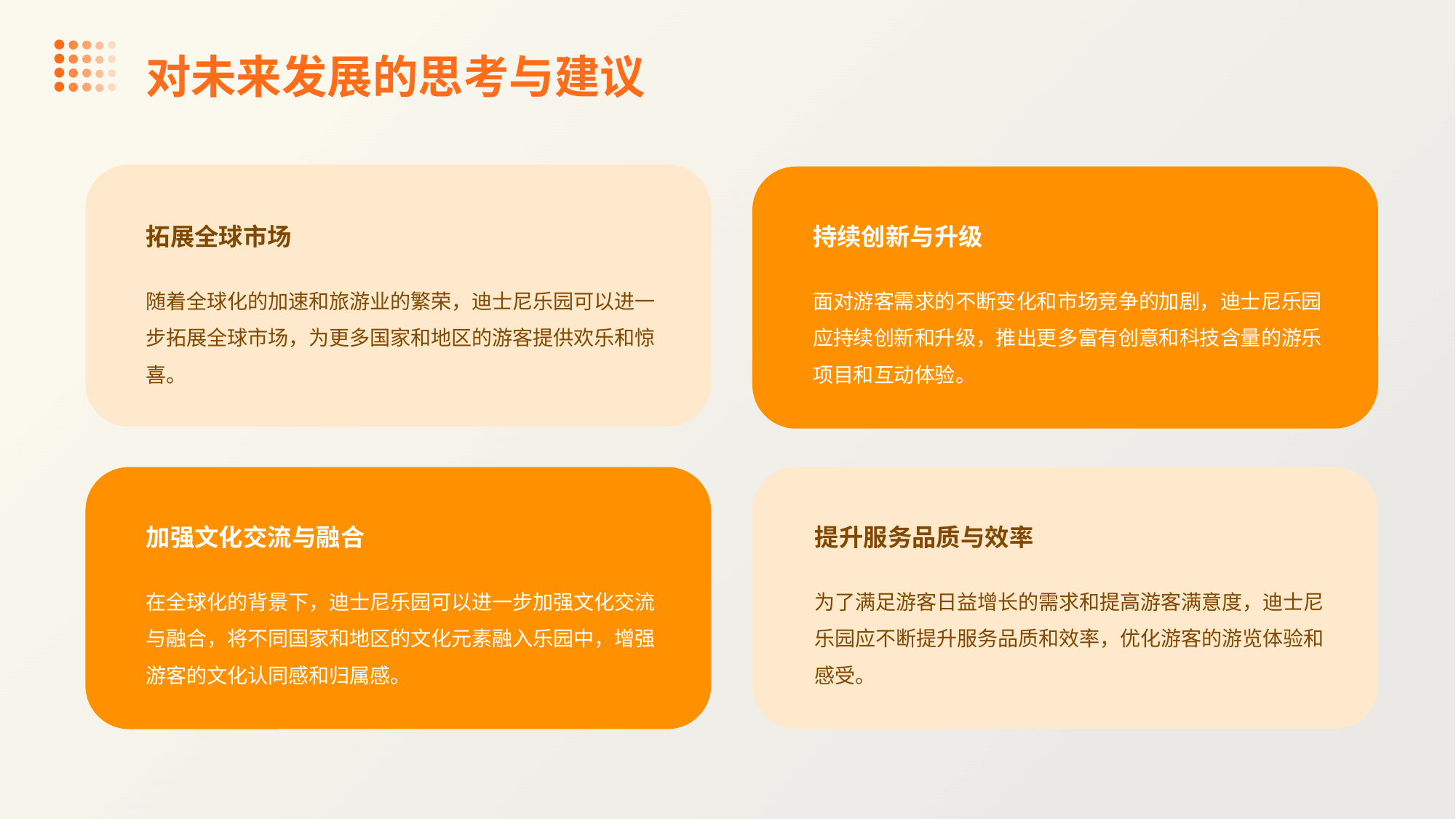

对未来发展的思考与建议

拓展全球市场
持续创新与升级
随着全球化的加速和旅游业的繁荣，迪士尼乐园可以进一步拓展全球市场，为更多国家和地区的游客提供欢乐和惊喜。
面对游客需求的不断变化和市场竞争的加剧，迪士尼乐园应持续创新和升级，推出更多富有创意和科技含量的游乐项目和互动体验。

加强文化交流与融合
提升服务品质与效率
在全球化的背景下，迪士尼乐园可以进一步加强文化交流与融合，将不同国家和地区的文化元素融入乐园中，增强游客的文化认同感和归属感。
为了满足游客日益增长的需求和提高游客满意度，迪士尼乐园应不断提升服务品质和效率，优化游客的游览体验和感受。